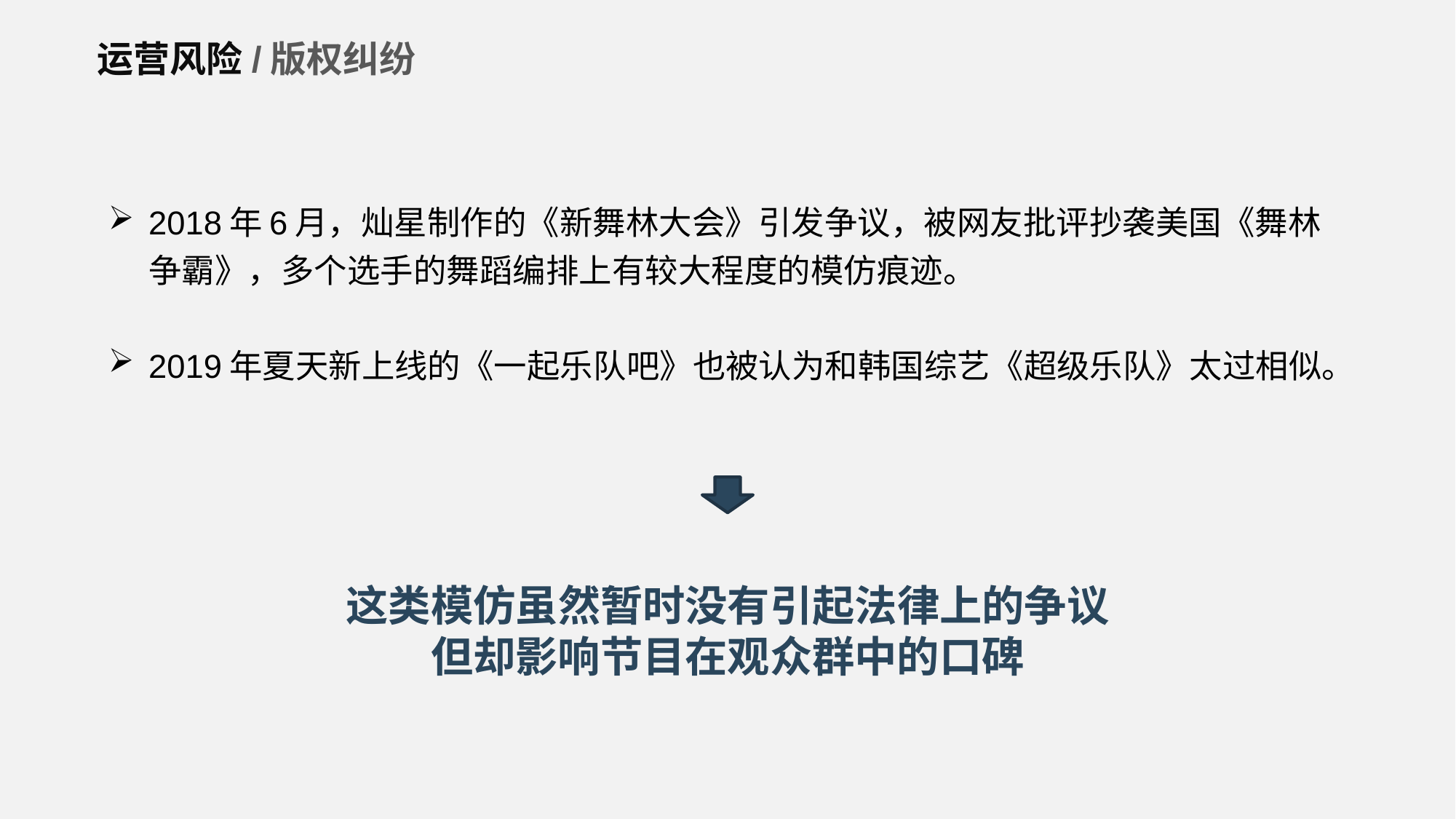

运营风险/版权纠纷
2018年6月，灿星制作的《新舞林大会》引发争议，被网友批评抄袭美国《舞林争霸》，多个选手的舞蹈编排上有较大程度的模仿痕迹。

2019年夏天新上线的《一起乐队吧》也被认为和韩国综艺《超级乐队》太过相似。

这类模仿虽然暂时没有引起法律上的争议
但却影响节目在观众群中的口碑